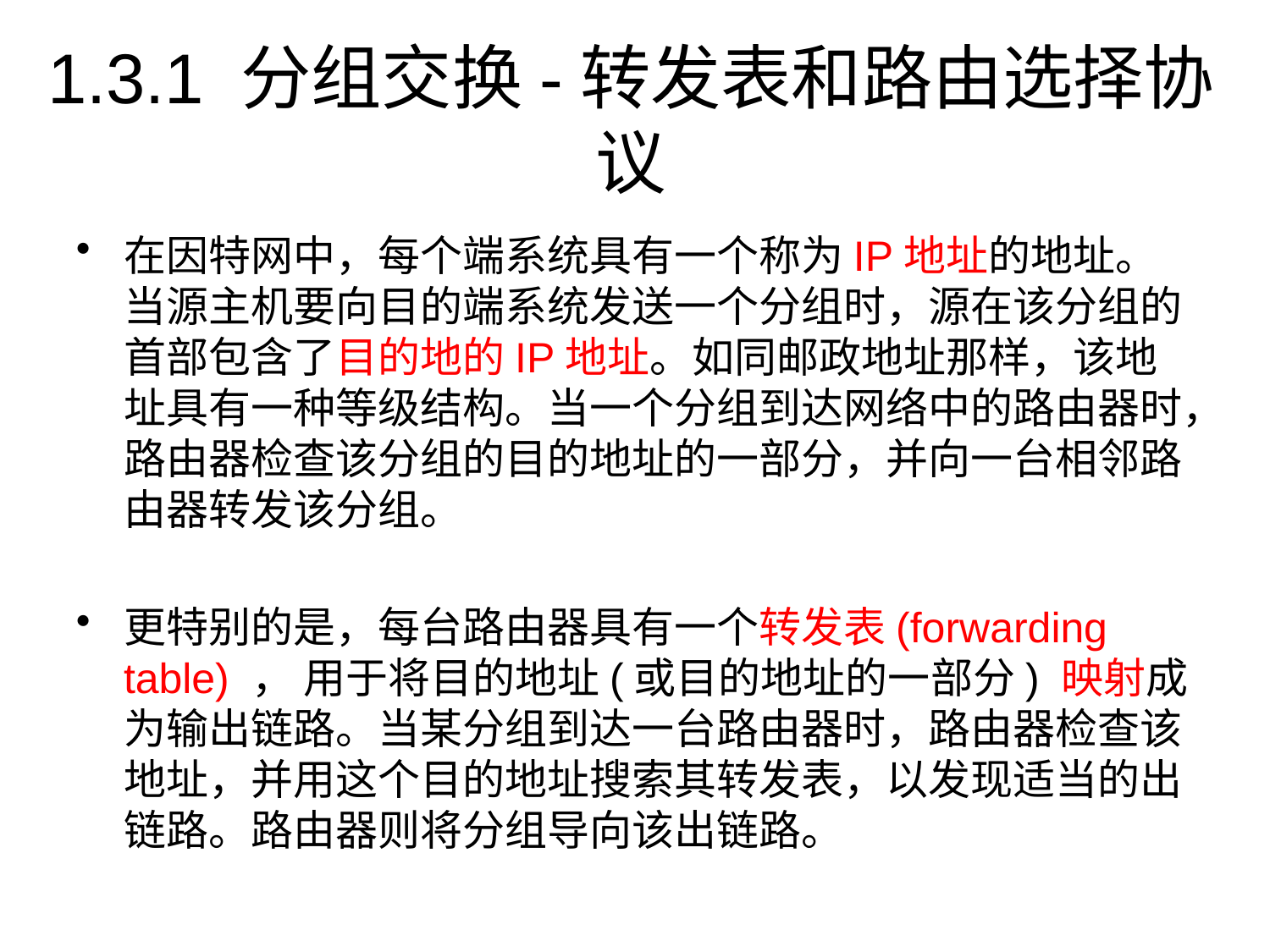

# 1.3.1 分组交换-转发表和路由选择协议
在因特网中，每个端系统具有一个称为IP地址的地址。当源主机要向目的端系统发送一个分组时，源在该分组的首部包含了目的地的IP地址。如同邮政地址那样，该地址具有一种等级结构。当一个分组到达网络中的路由器时，路由器检查该分组的目的地址的一部分，并向一台相邻路由器转发该分组。

更特别的是，每台路由器具有一个转发表(forwarding table) ， 用于将目的地址(或目的地址的一部分) 映射成为输出链路。当某分组到达一台路由器时，路由器检查该地址，并用这个目的地址搜索其转发表，以发现适当的出链路。路由器则将分组导向该出链路。